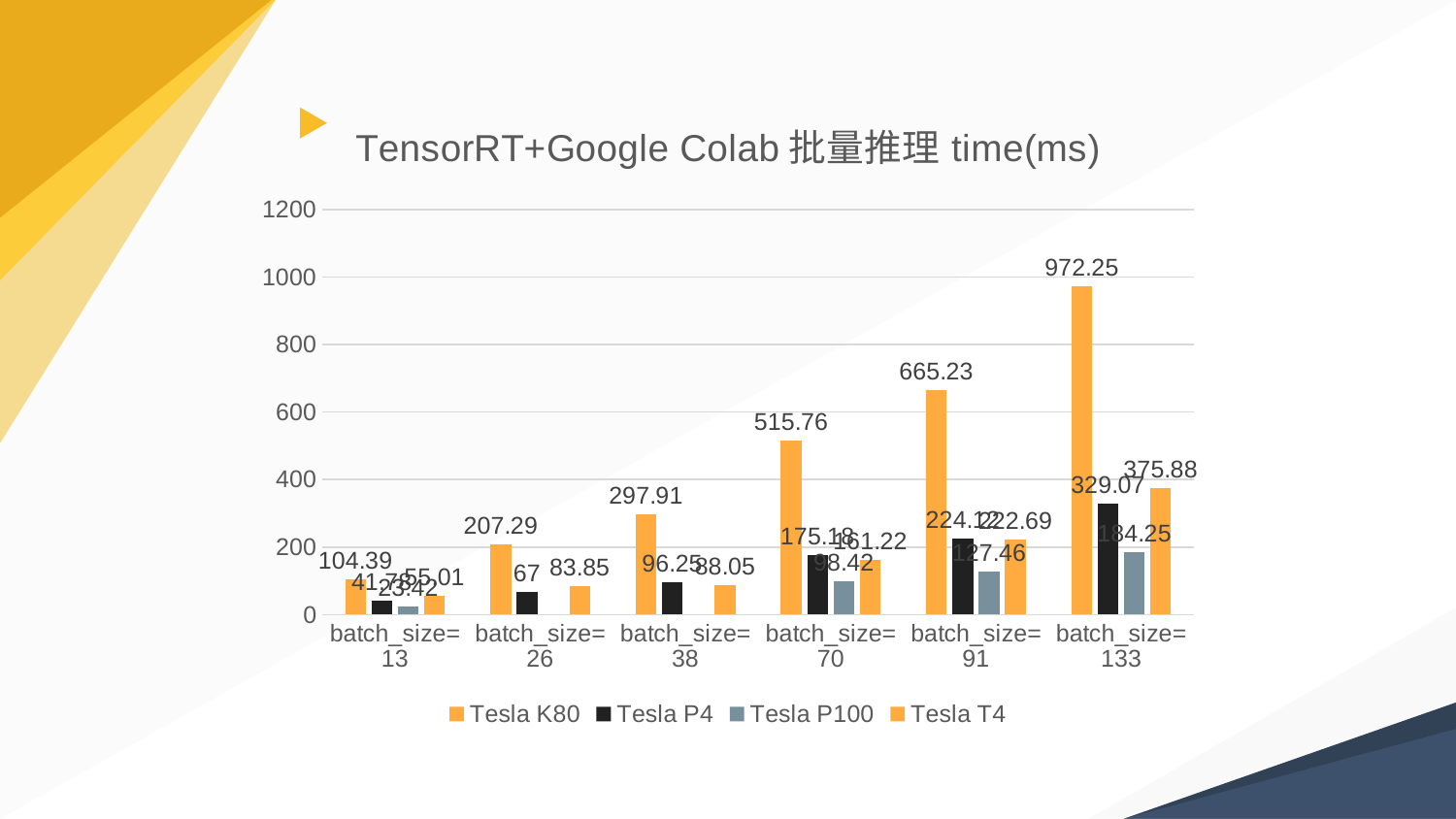

### Chart: TensorRT+Google Colab批量推理time(ms)

| Category | Tesla K80 | Tesla P4 | Tesla P100 | Tesla T4 |
|---|---|---|---|---|
| batch_size=13 | 104.39 | 41.78 | 23.42 | 55.01 |
| batch_size=26 | 207.29 | 67.0 | None | 83.85 |
| batch_size=38 | 297.91 | 96.25 | None | 88.05 |
| batch_size=70 | 515.76 | 175.18 | 98.42 | 161.22 |
| batch_size=91 | 665.23 | 224.12 | 127.46 | 222.69 |
| batch_size=133 | 972.25 | 329.07 | 184.25 | 375.88 |